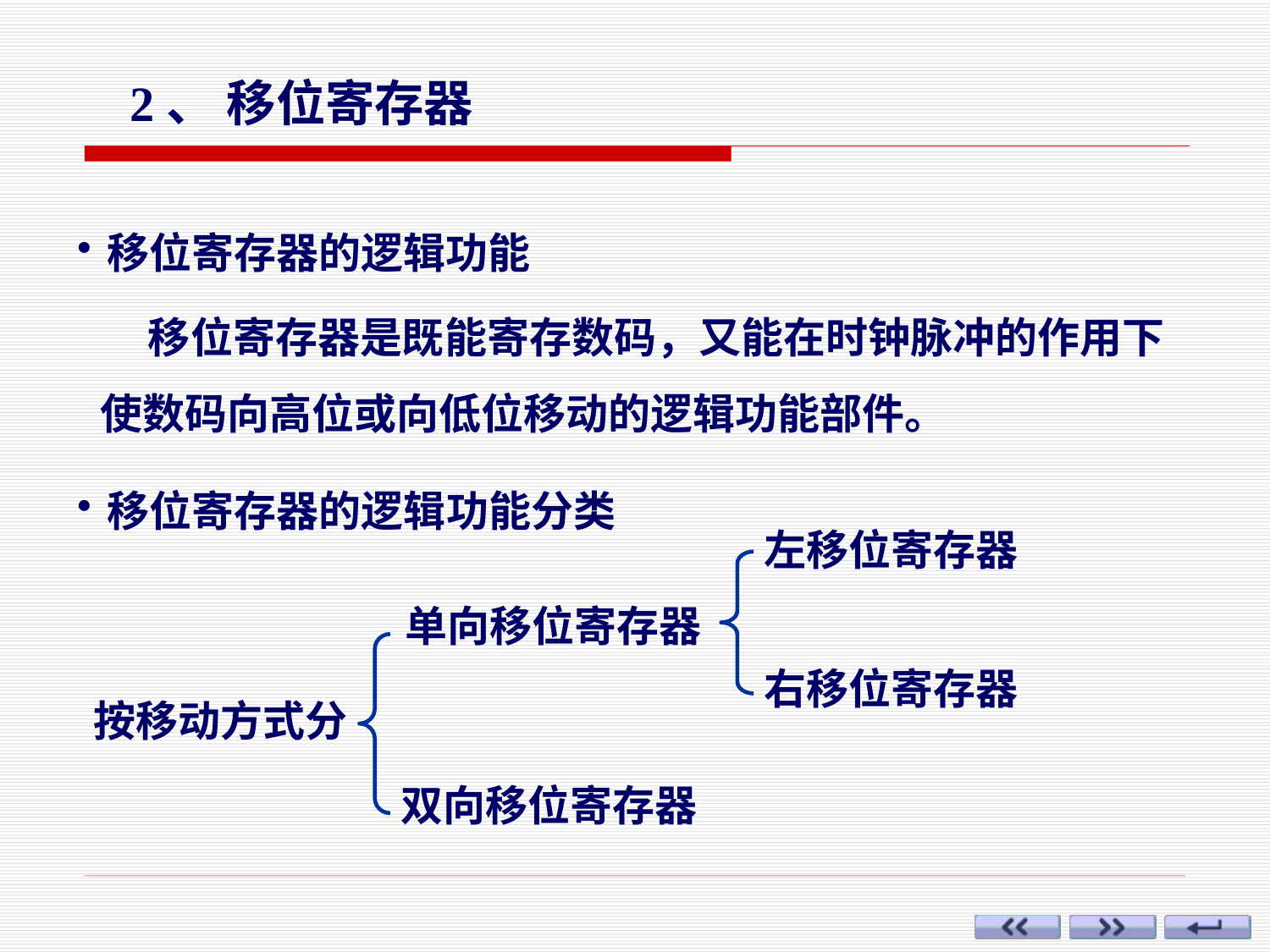

2、 移位寄存器
移位寄存器的逻辑功能
    移位寄存器是既能寄存数码，又能在时钟脉冲的作用下使数码向高位或向低位移动的逻辑功能部件。
移位寄存器的逻辑功能分类
左移位寄存器

单向移位寄存器

右移位寄存器
按移动方式分
双向移位寄存器